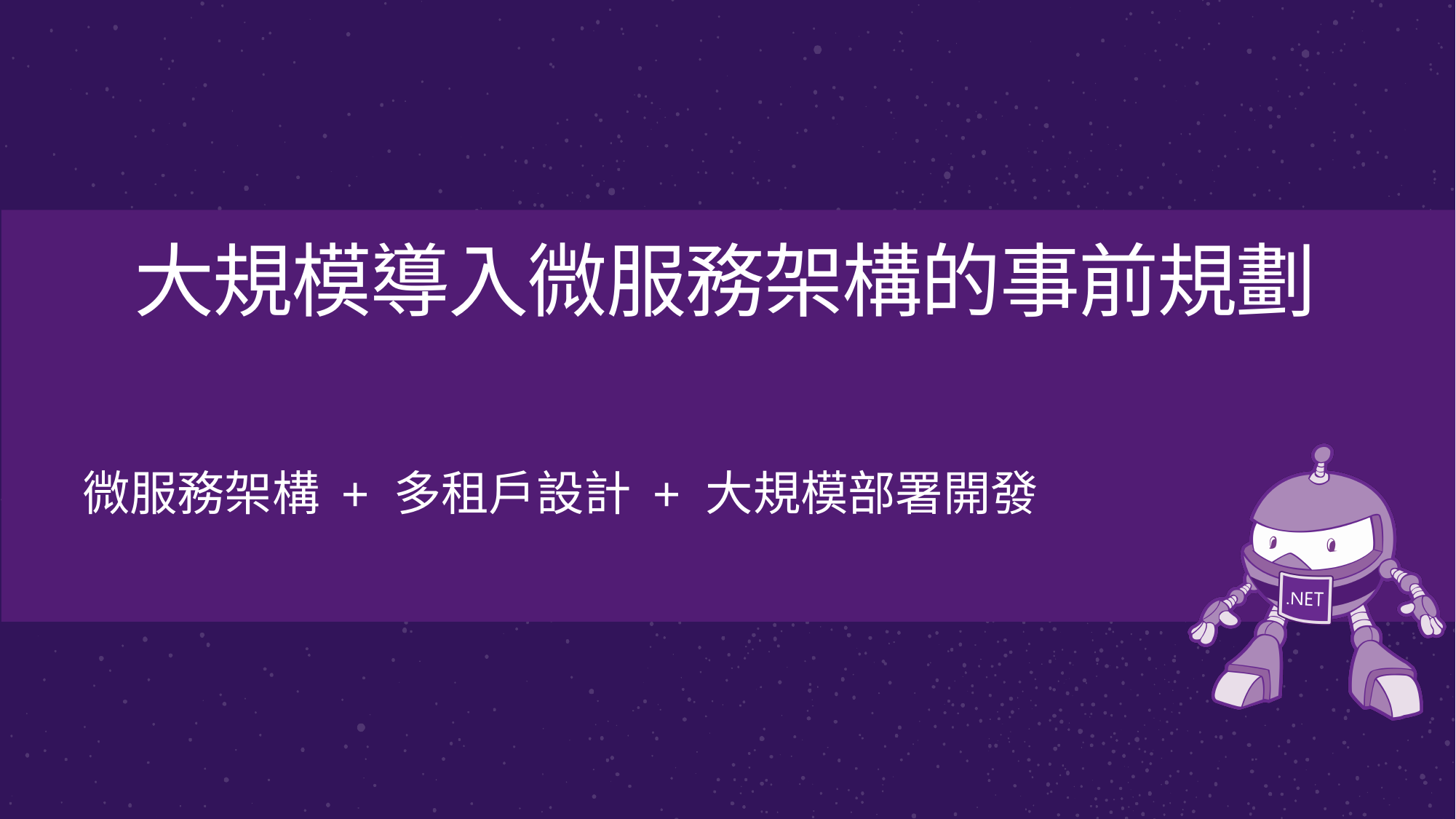

# 大規模導入微服務架構的事前規劃
微服務架構 + 多租戶設計 + 大規模部署開發